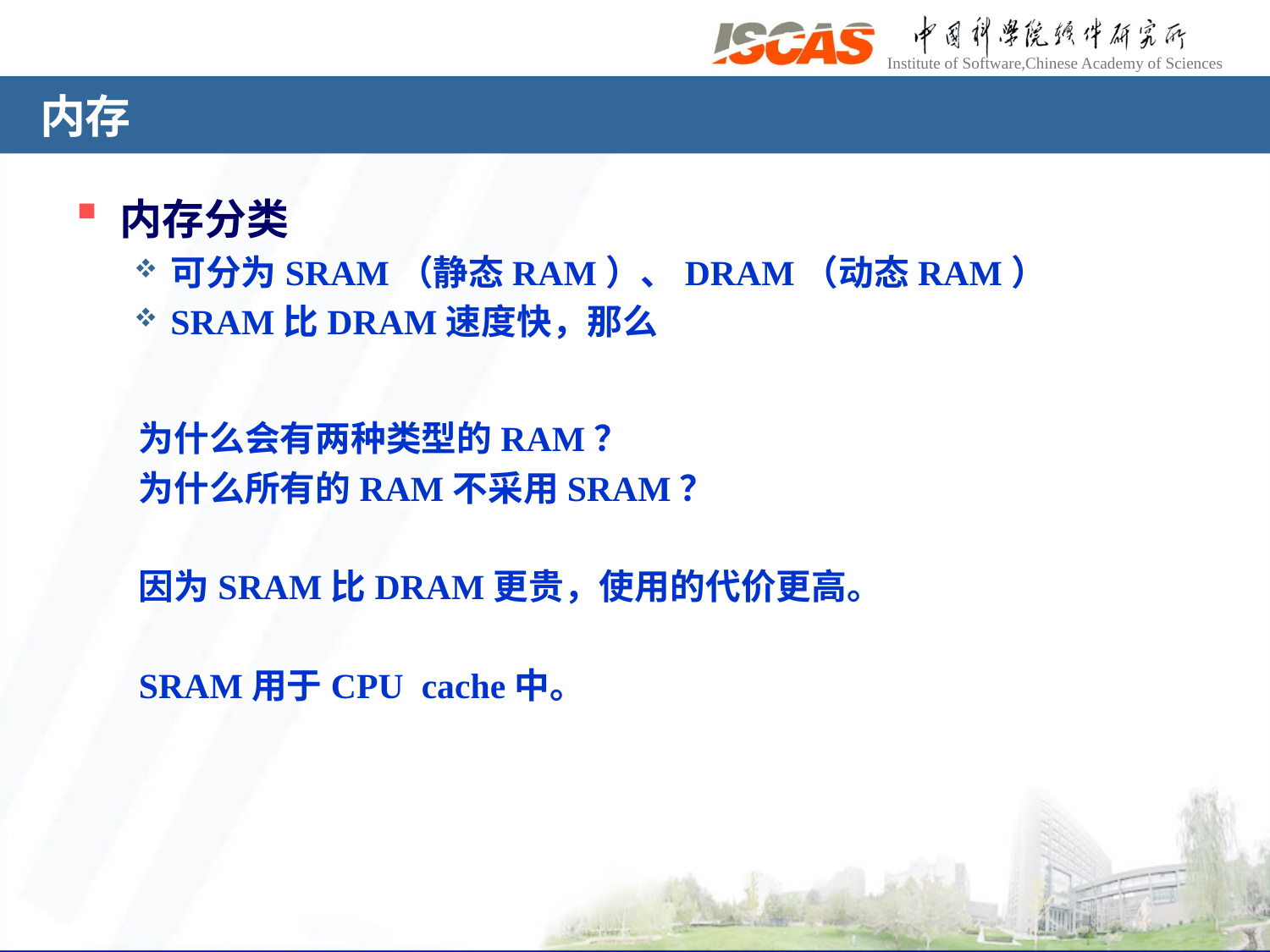

# 内存
内存分类
可分为SRAM（静态RAM）、DRAM（动态RAM）
SRAM比DRAM速度快，那么

为什么会有两种类型的RAM？
为什么所有的RAM不采用SRAM？

因为SRAM比DRAM更贵，使用的代价更高。

SRAM用于CPU  cache中。